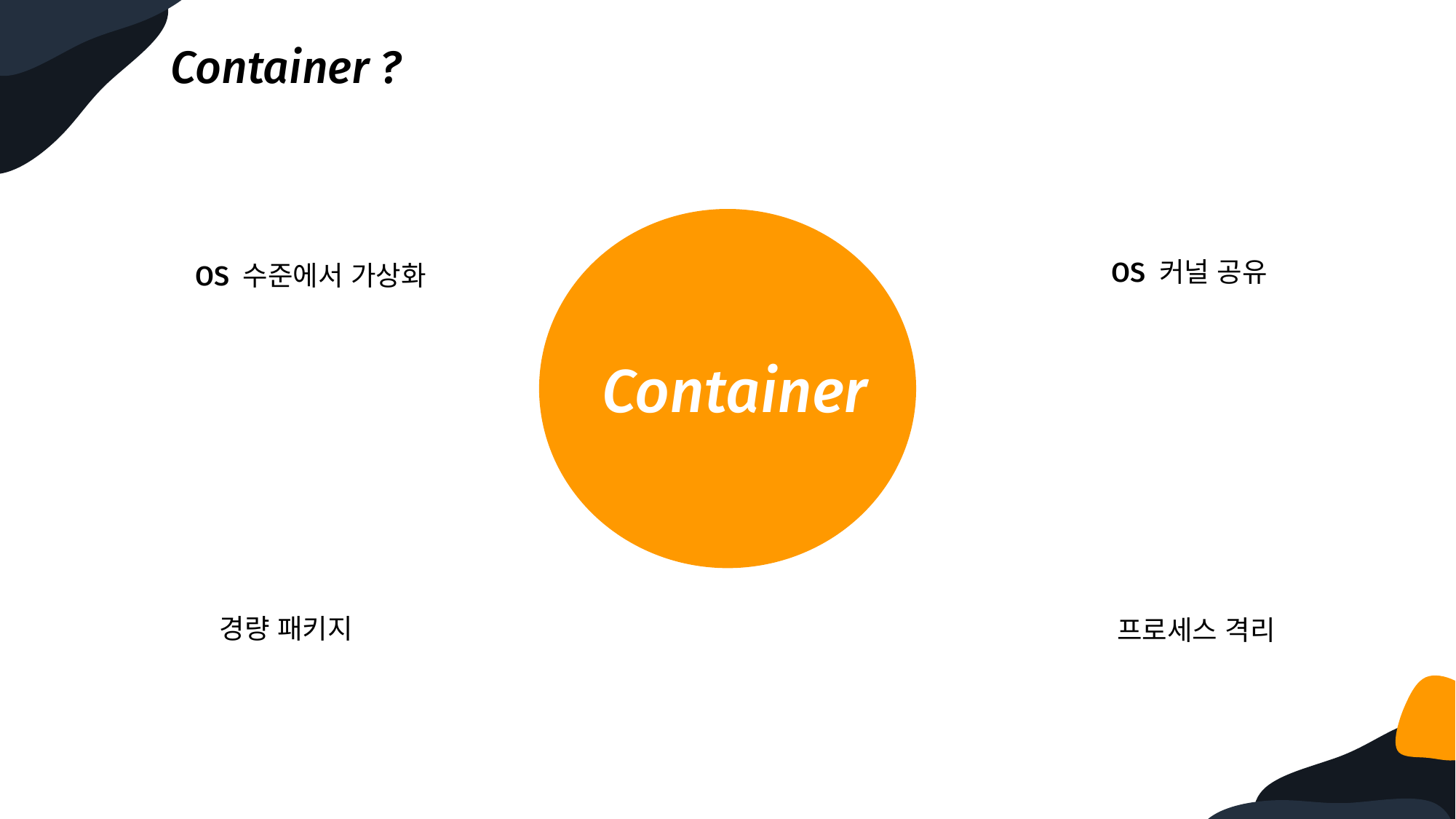

Container ?

OS 커널 공유
OS 수준에서 가상화
Container
경량 패키지
프로세스 격리